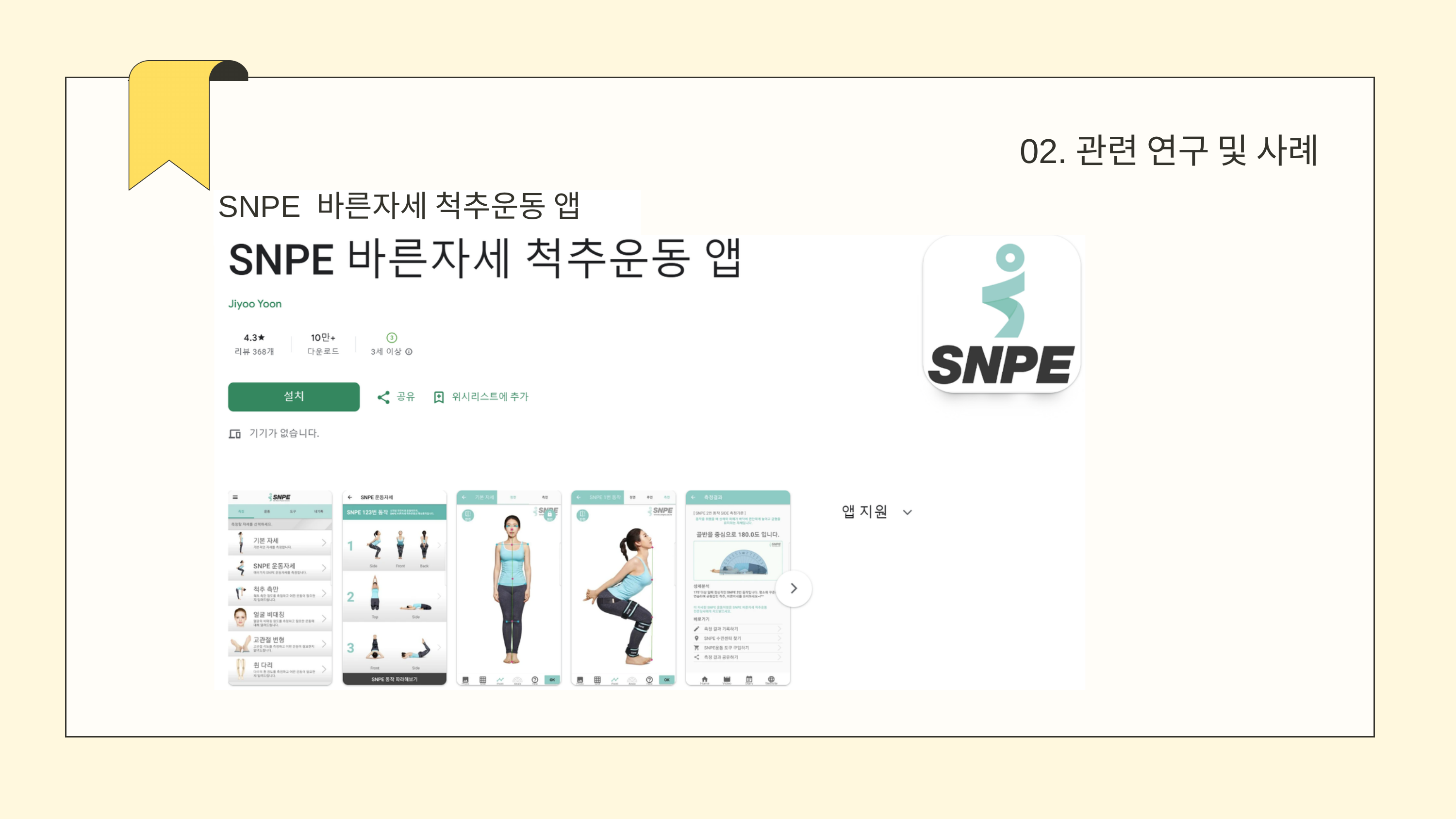

02.관련 연구 및 사례

SNPE 바른자세 척추운동 앱